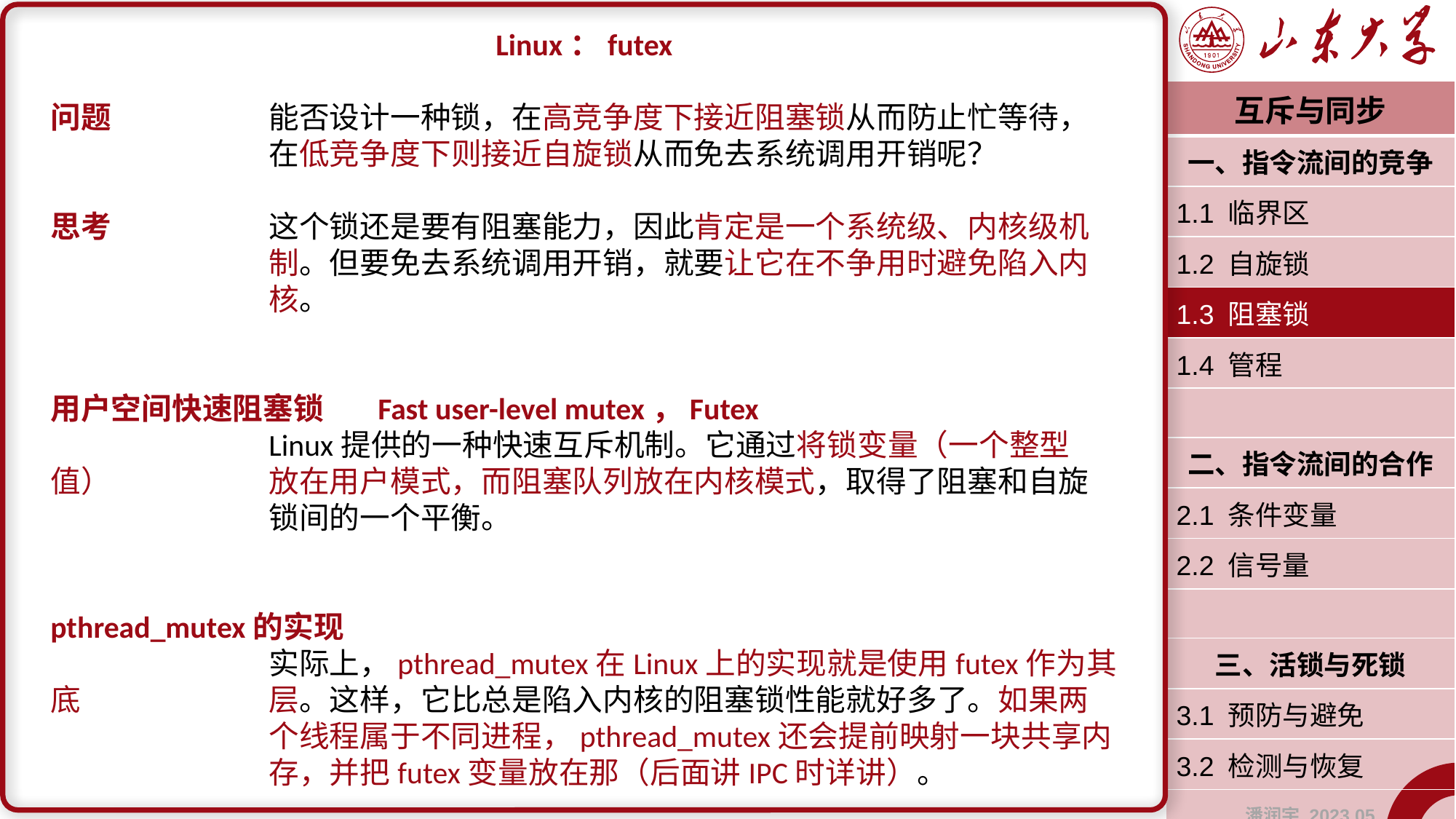

Linux：futex

问题		能否设计一种锁，在高竞争度下接近阻塞锁从而防止忙等待，		在低竞争度下则接近自旋锁从而免去系统调用开销呢？

思考		这个锁还是要有阻塞能力，因此肯定是一个系统级、内核级机		制。但要免去系统调用开销，就要让它在不争用时避免陷入内		核。

用户空间快速阻塞锁	Fast user-level mutex，Futex
		Linux提供的一种快速互斥机制。它通过将锁变量（一个整型值）		放在用户模式，而阻塞队列放在内核模式，取得了阻塞和自旋		锁间的一个平衡。

pthread_mutex的实现
		实际上，pthread_mutex在Linux上的实现就是使用futex作为其底		层。这样，它比总是陷入内核的阻塞锁性能就好多了。如果两		个线程属于不同进程，pthread_mutex还会提前映射一块共享内		存，并把futex变量放在那（后面讲IPC时详讲）。
| 互斥与同步 |
| --- |
| 一、指令流间的竞争 |
| 1.1 临界区 |
| 1.2 自旋锁 |
| 1.3 阻塞锁 |
| 1.4 管程 |
|  |
| 二、指令流间的合作 |
| 2.1 条件变量 |
| 2.2 信号量 |
|  |
| 三、活锁与死锁 |
| 3.1 预防与避免 |
| 3.2 检测与恢复 |
| 潘润宇 2023.05 |